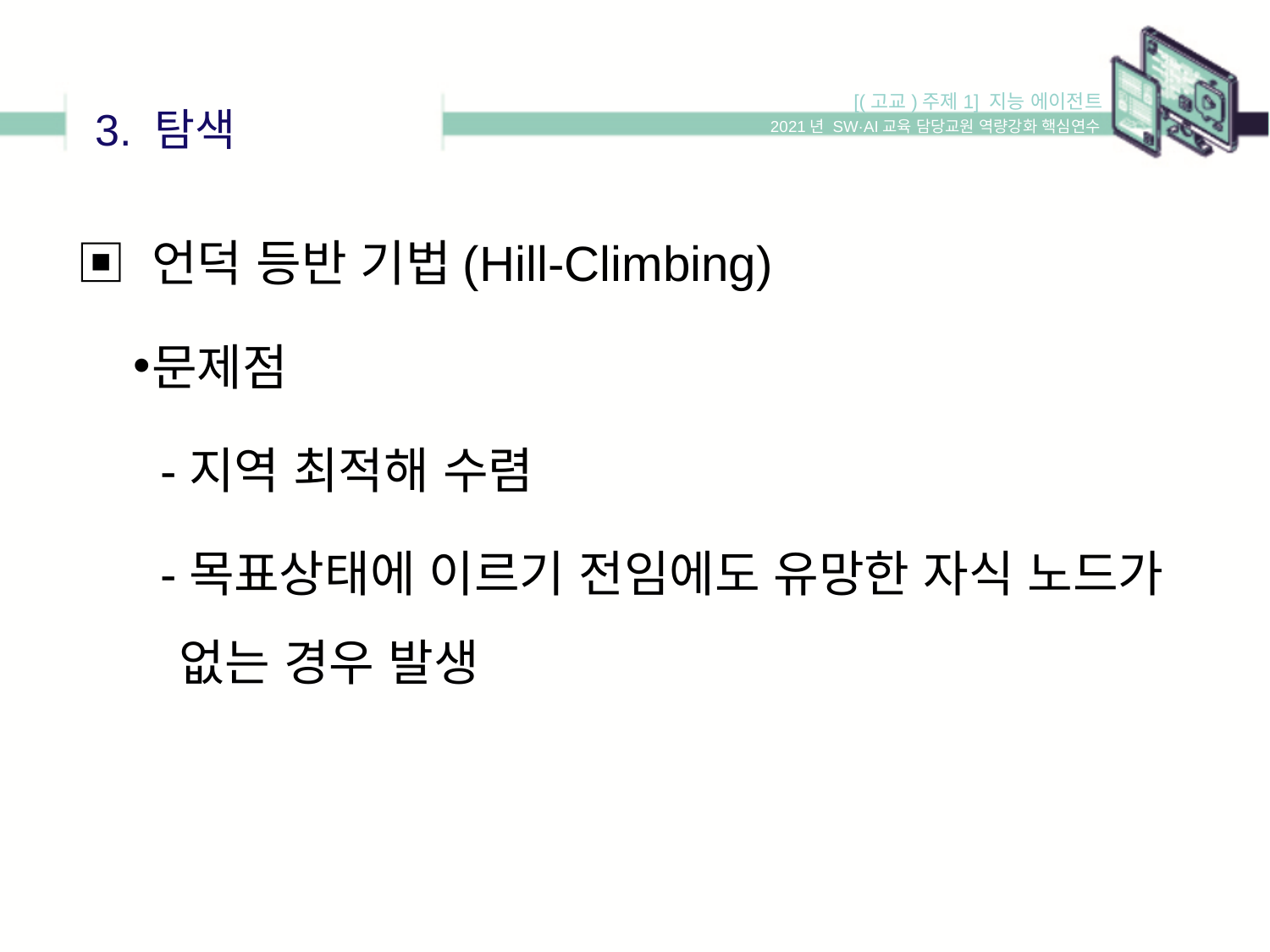

[(고교)주제1] 지능 에이전트
3. 탐색
2021년 SW·AI교육 담당교원 역량강화 핵심연수
▣ 언덕 등반 기법(Hill-Climbing)
문제점
  -지역 최적해 수렴
  -목표상태에 이르기 전임에도 유망한 자식 노드가 없는 경우 발생